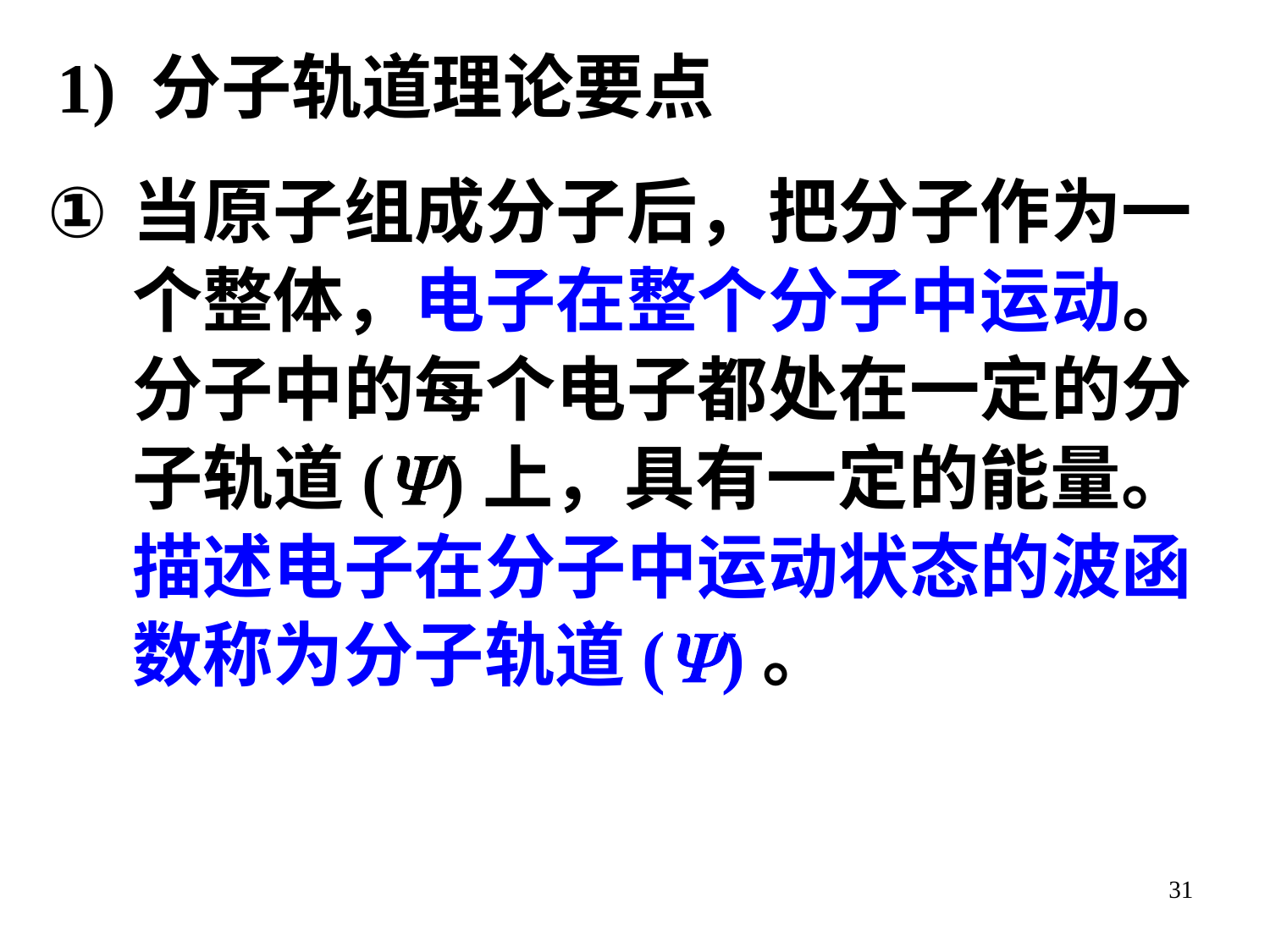

1) 分子轨道理论要点
当原子组成分子后，把分子作为一个整体，电子在整个分子中运动。分子中的每个电子都处在一定的分子轨道(Ψ)上，具有一定的能量。描述电子在分子中运动状态的波函数称为分子轨道(Ψ)。

31